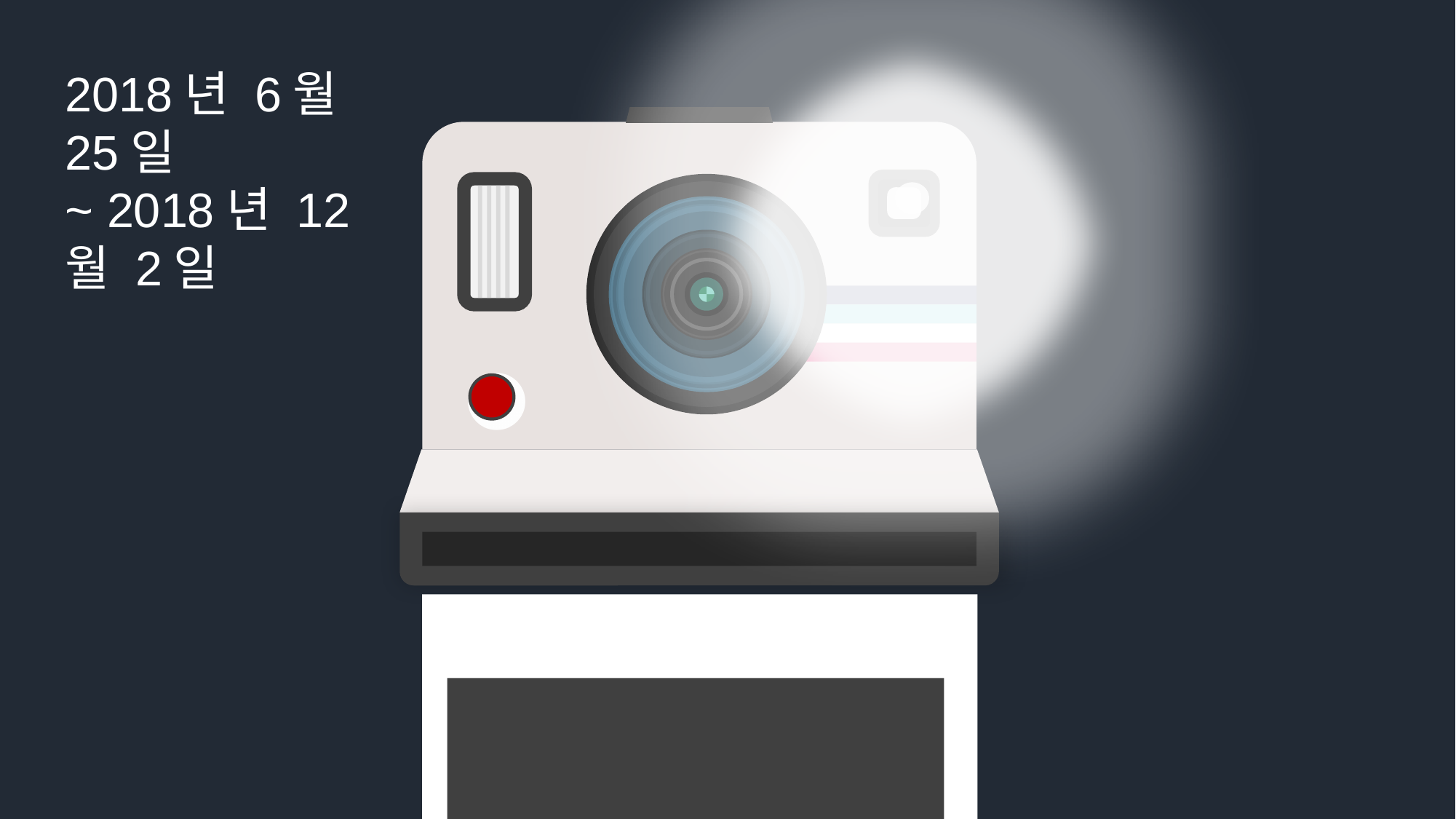

2018년 6월 25일
~ 2018년 12월 2일